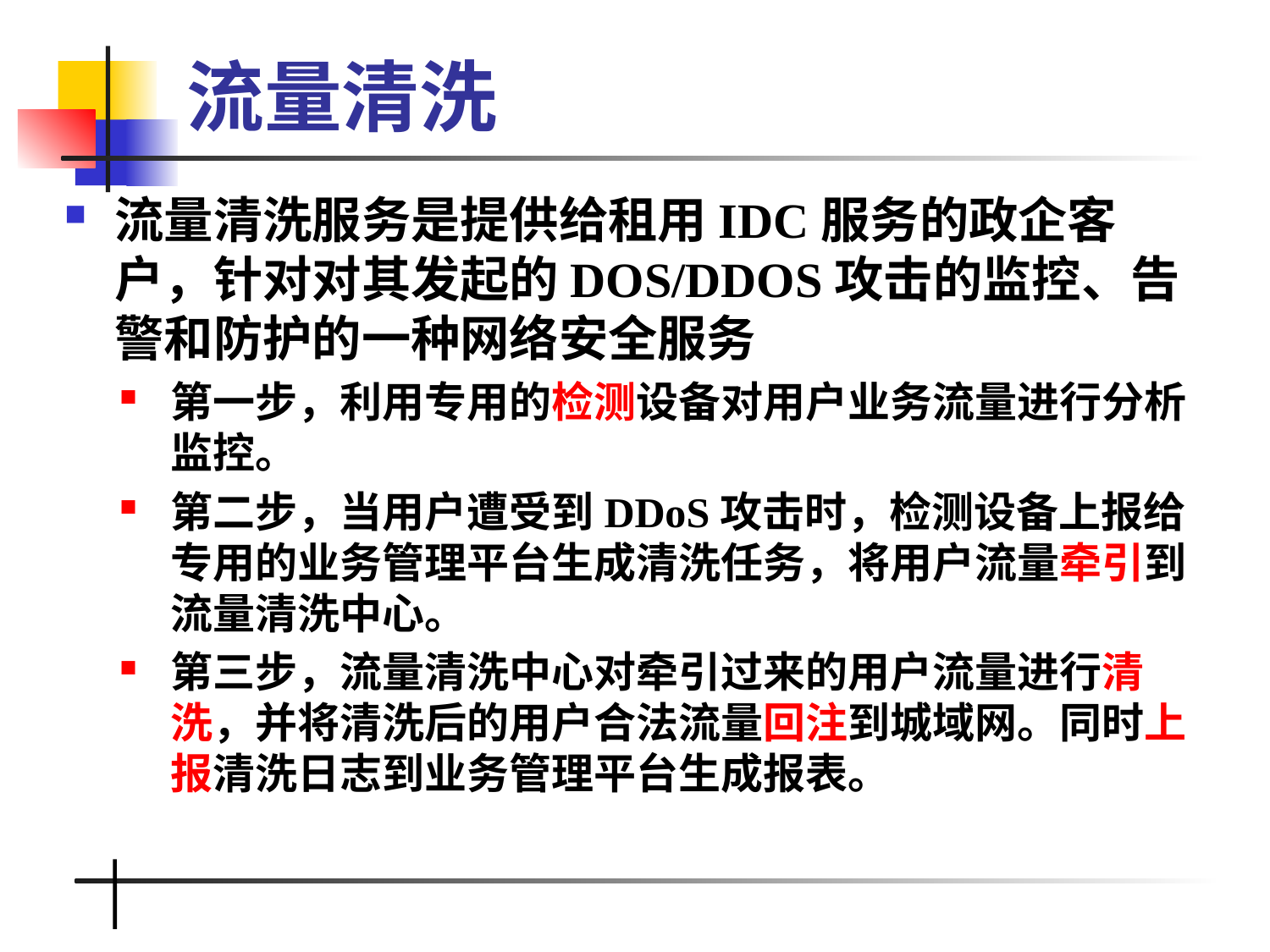

流量清洗
流量清洗服务是提供给租用IDC服务的政企客户，针对对其发起的DOS/DDOS攻击的监控、告警和防护的一种网络安全服务
第一步，利用专用的检测设备对用户业务流量进行分析监控。
第二步，当用户遭受到DDoS攻击时，检测设备上报给专用的业务管理平台生成清洗任务，将用户流量牵引到流量清洗中心。
第三步，流量清洗中心对牵引过来的用户流量进行清洗，并将清洗后的用户合法流量回注到城域网。同时上报清洗日志到业务管理平台生成报表。